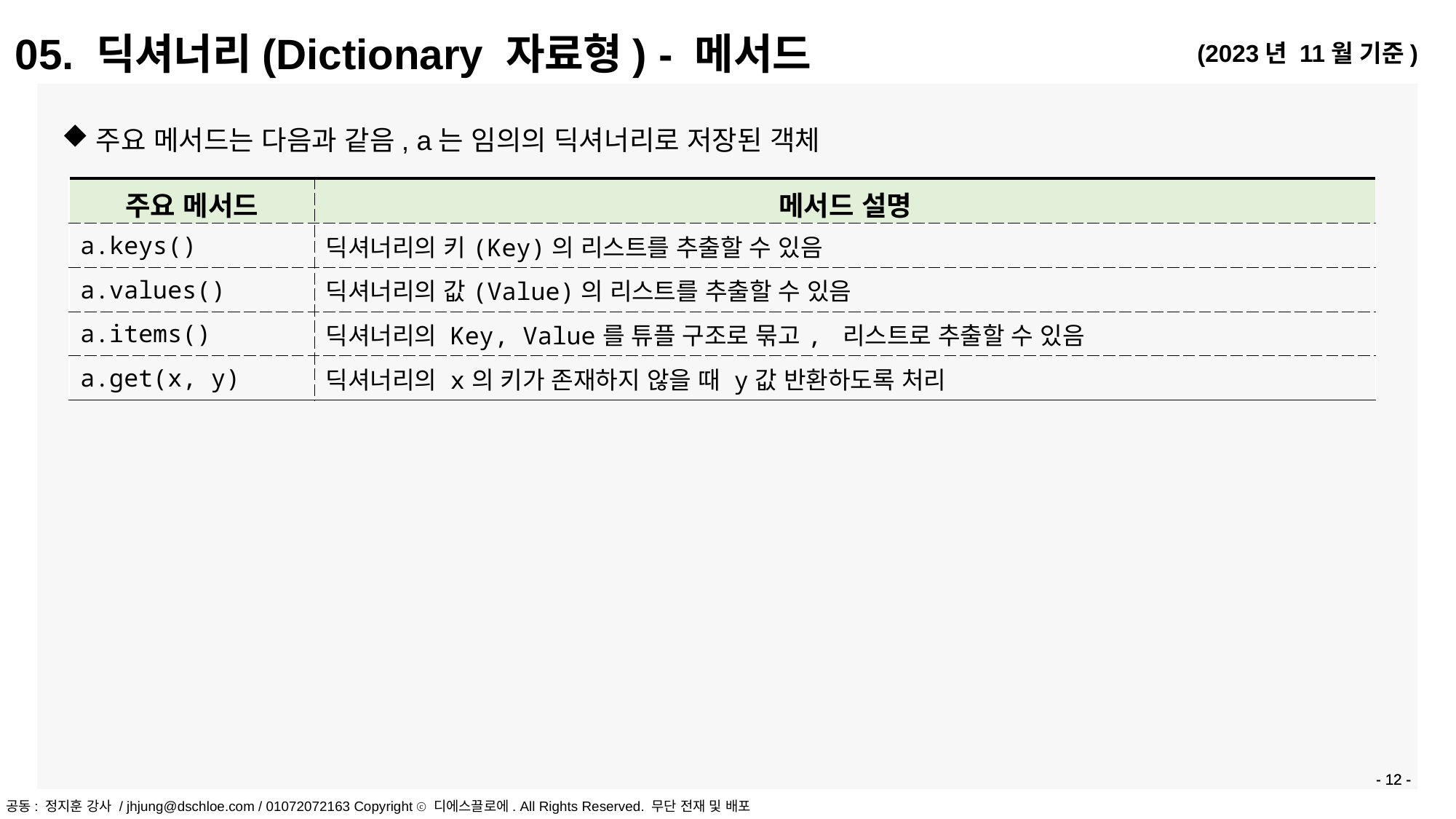

05. 딕셔너리(Dictionary 자료형) - 메서드
주요 메서드는 다음과 같음, a는 임의의 딕셔너리로 저장된 객체
| 주요 메서드 | 메서드 설명 |
| --- | --- |
| a.keys() | 딕셔너리의 키(Key)의 리스트를 추출할 수 있음 |
| a.values() | 딕셔너리의 값(Value)의 리스트를 추출할 수 있음 |
| a.items() | 딕셔너리의 Key, Value를 튜플 구조로 묶고, 리스트로 추출할 수 있음 |
| a.get(x, y) | 딕셔너리의 x의 키가 존재하지 않을 때 y값 반환하도록 처리 |
- 12 -